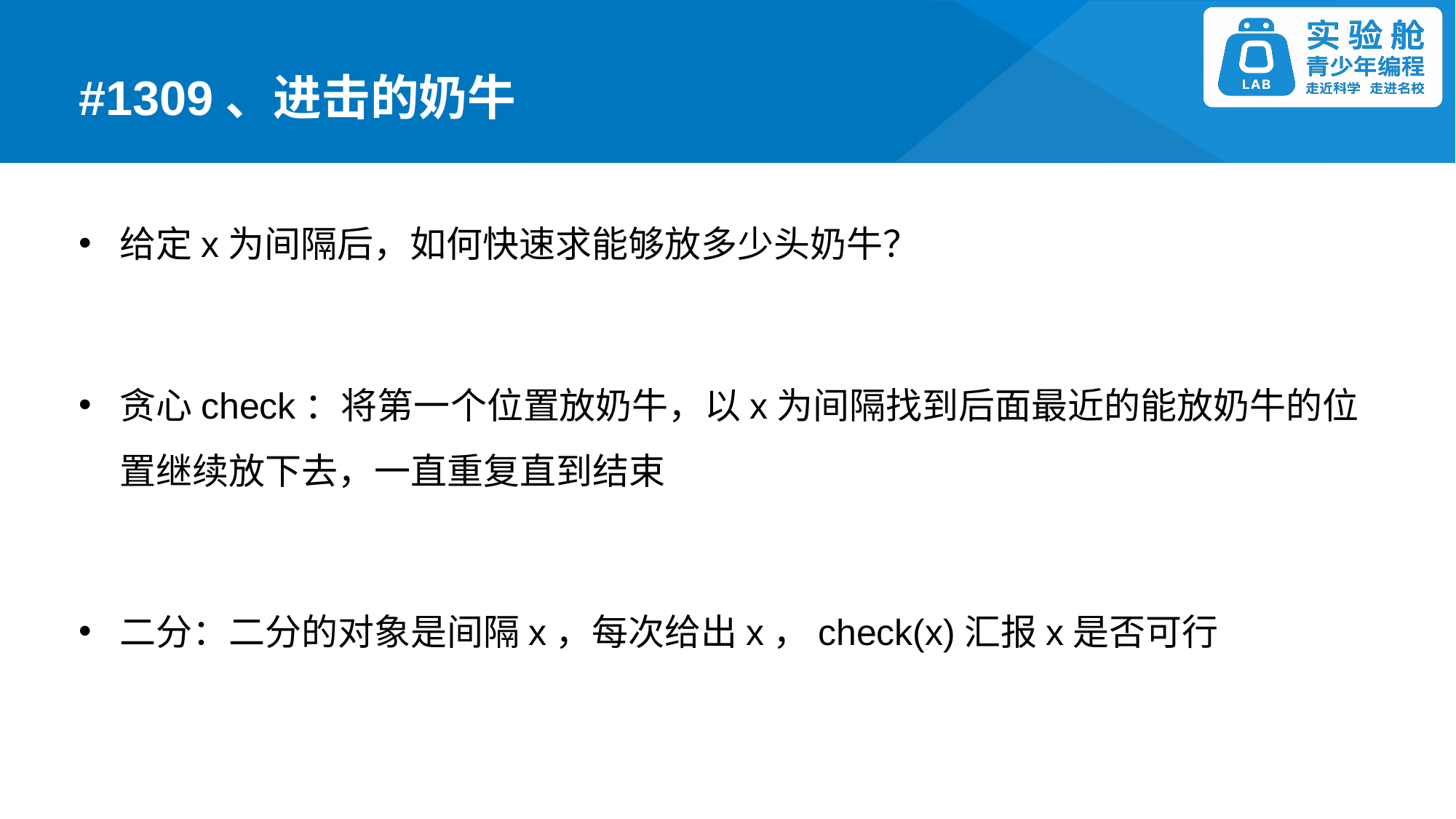

#1309、进击的奶牛
给定x为间隔后，如何快速求能够放多少头奶牛？

贪心check：将第一个位置放奶牛，以x为间隔找到后面最近的能放奶牛的位置继续放下去，一直重复直到结束

二分：二分的对象是间隔x，每次给出x，check(x)汇报x是否可行